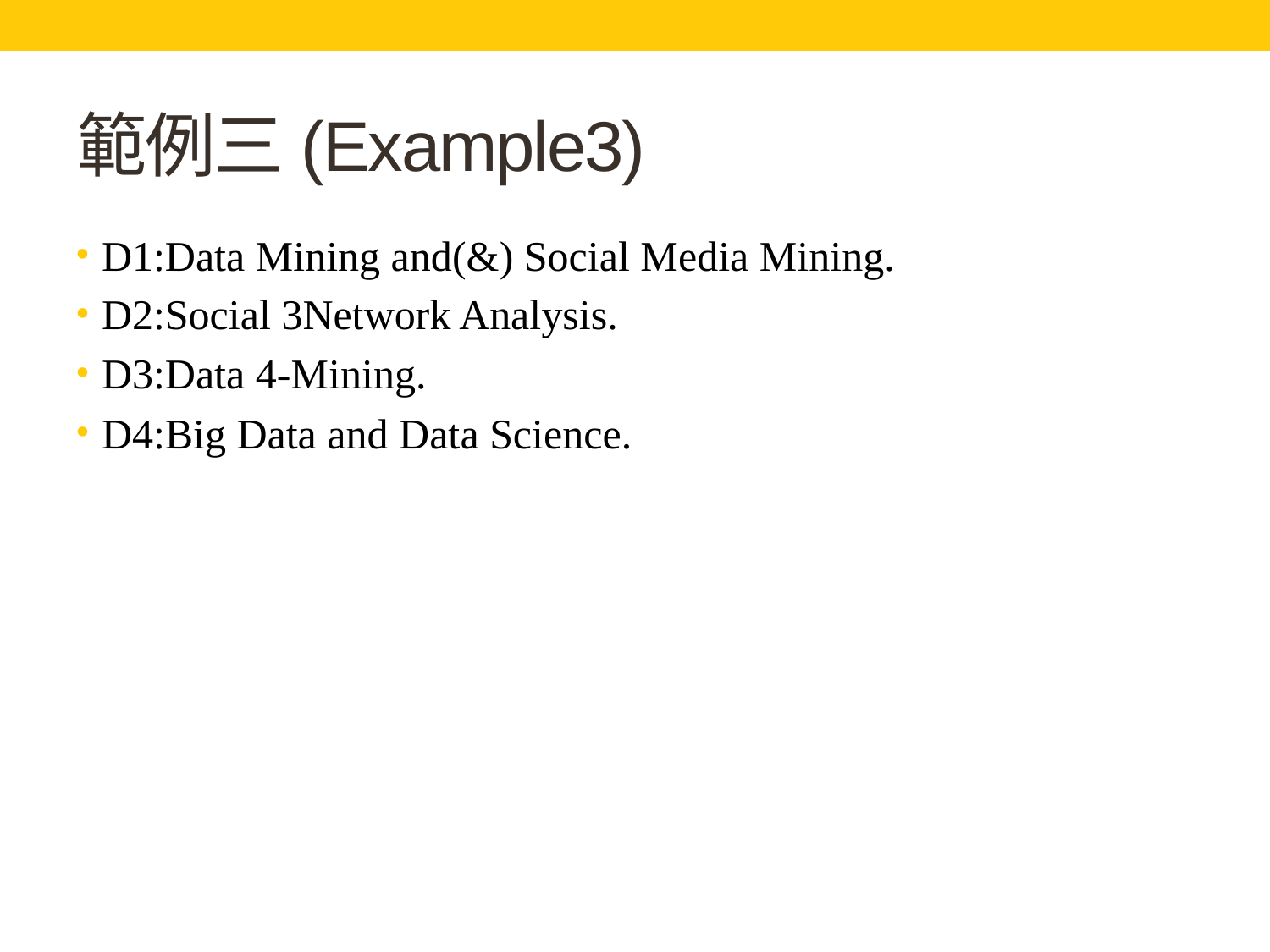

# 範例三(Example3)
D1:Data Mining and(&) Social Media Mining.
D2:Social 3Network Analysis.
D3:Data 4-Mining.
D4:Big Data and Data Science.